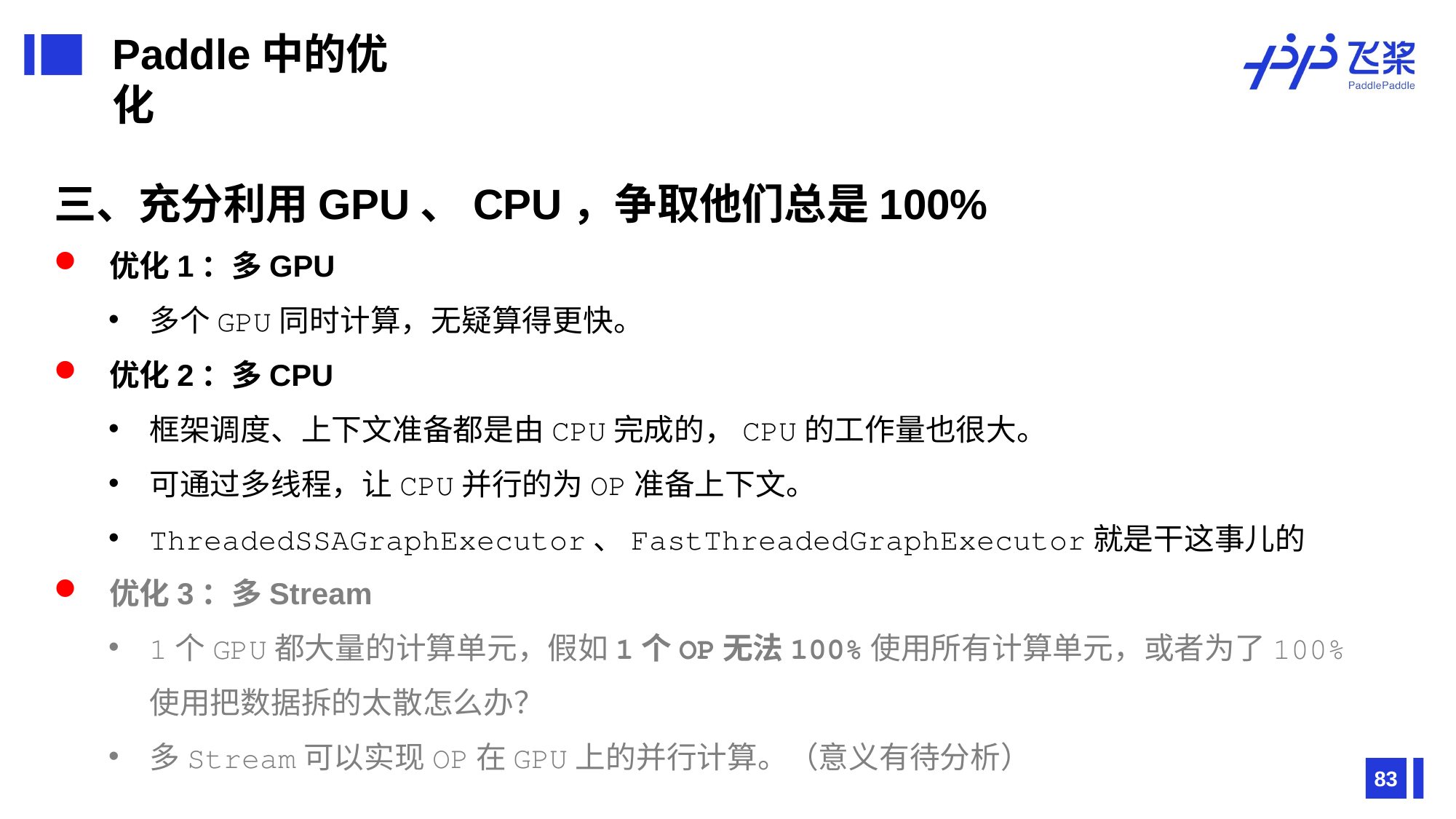

Paddle中的优化
三、充分利用GPU、CPU，争取他们总是100%
 优化1：多GPU
多个GPU同时计算，无疑算得更快。
 优化2：多CPU
框架调度、上下文准备都是由CPU完成的，CPU的工作量也很大。
可通过多线程，让CPU并行的为OP准备上下文。
ThreadedSSAGraphExecutor、FastThreadedGraphExecutor就是干这事儿的
 优化3：多Stream
1个GPU都大量的计算单元，假如1个OP无法100%使用所有计算单元，或者为了100%使用把数据拆的太散怎么办？
多Stream可以实现OP在GPU上的并行计算。（意义有待分析）
83